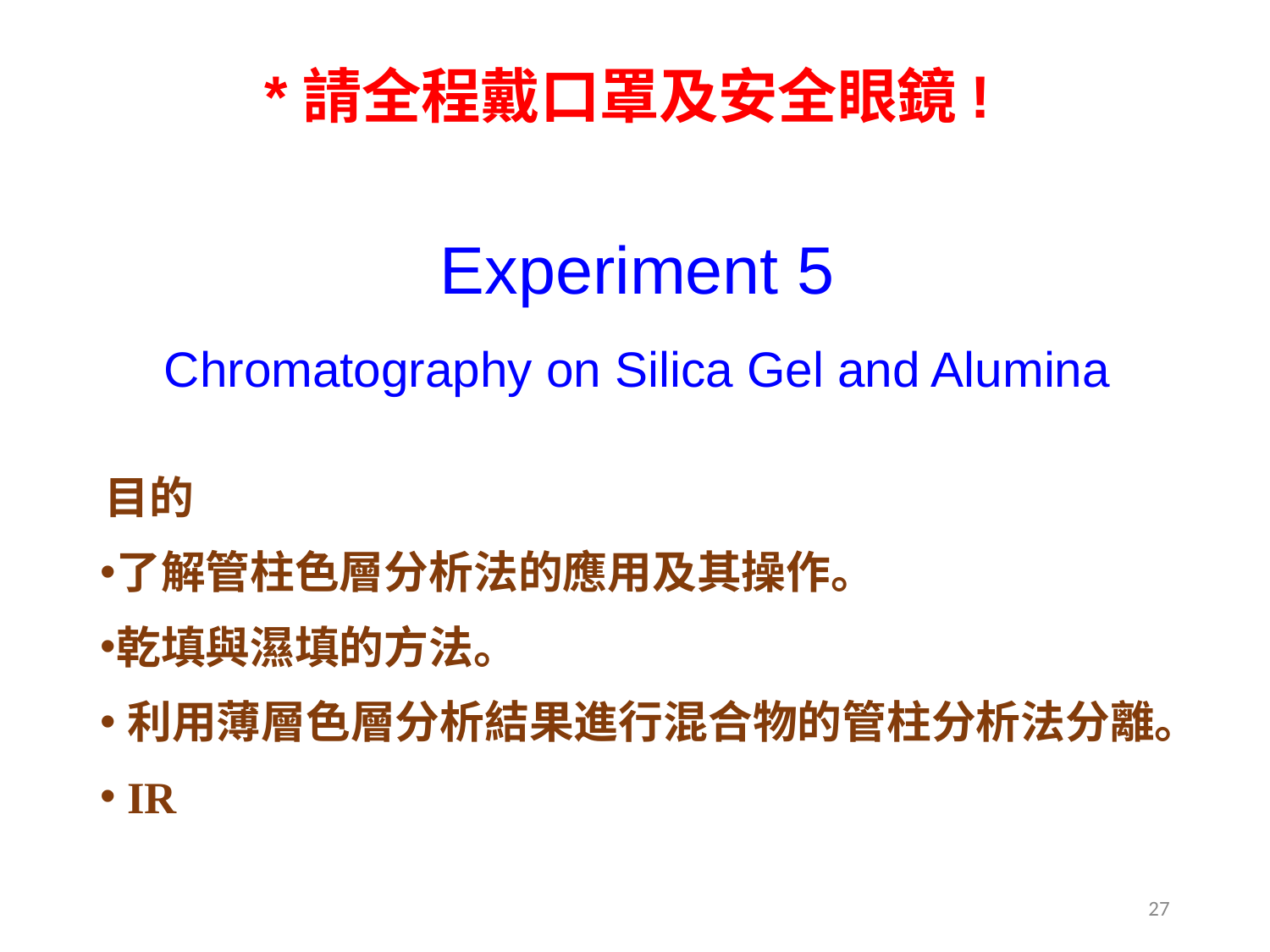

*請全程戴口罩及安全眼鏡!
Experiment 5
Chromatography on Silica Gel and Alumina
目的
了解管柱色層分析法的應用及其操作。
乾填與濕填的方法。
利用薄層色層分析結果進行混合物的管柱分析法分離。
IR

27